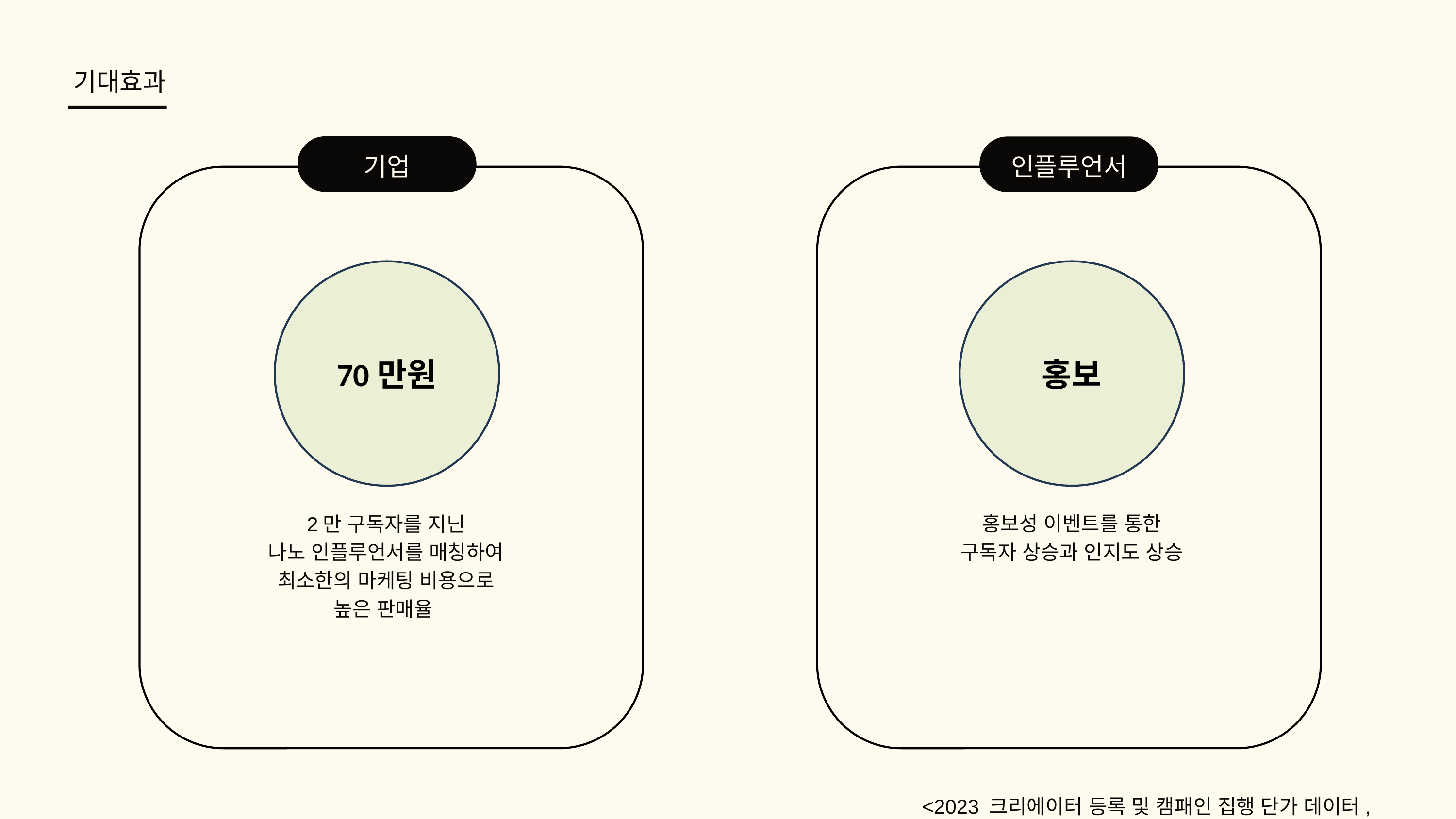

기대효과

기업
인플루언서

70만원
홍보
홍보성 이벤트를 통한
구독자 상승과 인지도 상승
2만 구독자를 지닌
나노 인플루언서를 매칭하여
최소한의 마케팅 비용으로
높은 판매율
<2023 크리에이터 등록 및 캠패인 집행 단가 데이터, YOUHA>